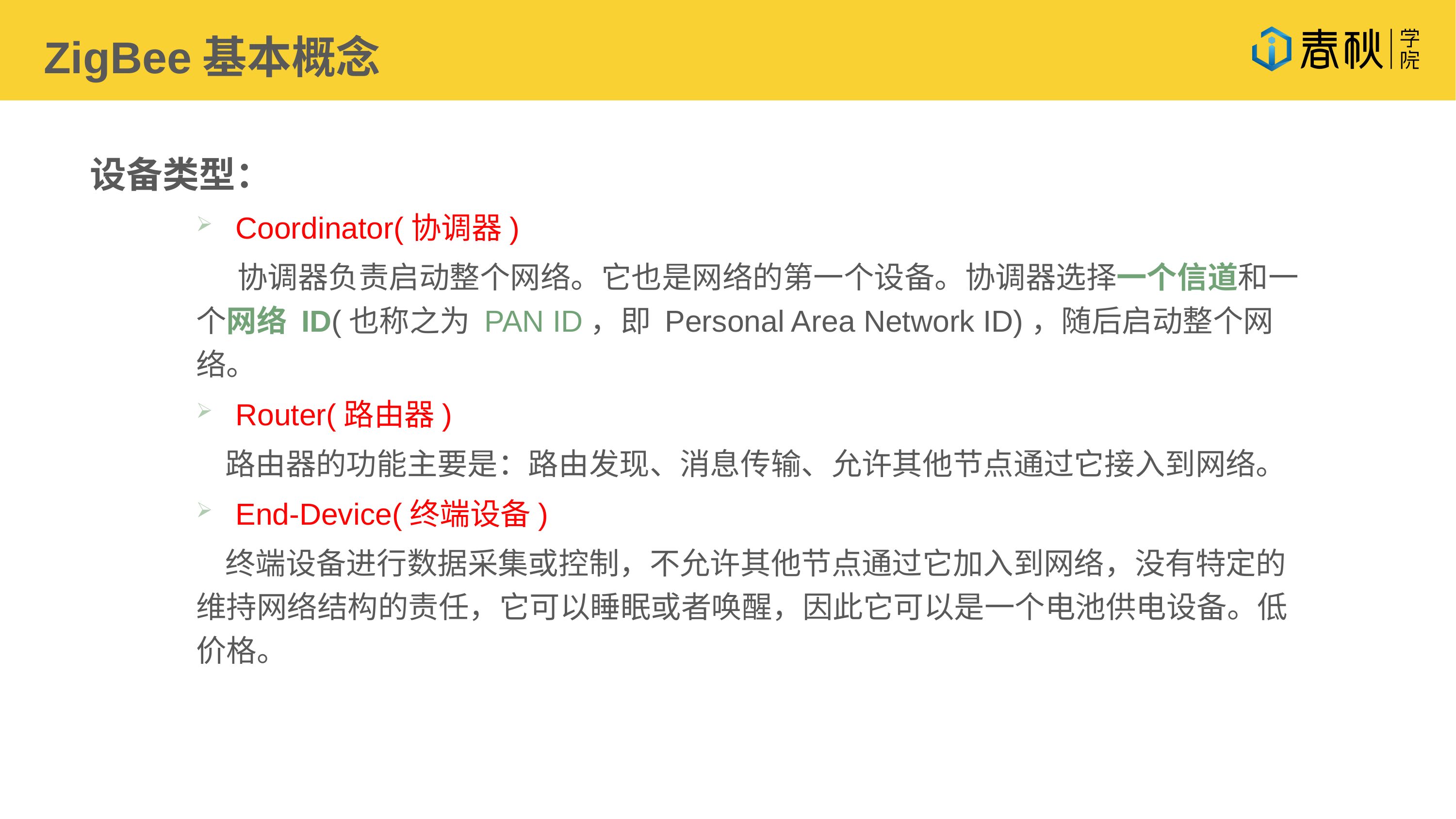

ZigBee基本概念
设备类型：
Coordinator(协调器)
     协调器负责启动整个网络。它也是网络的第一个设备。协调器选择一个信道和一个网络 ID(也称之为 PAN ID，即 Personal Area Network ID)，随后启动整个网络。
Router(路由器)
         路由器的功能主要是：路由发现、消息传输、允许其他节点通过它接入到网络。
End-Device(终端设备)
         终端设备进行数据采集或控制，不允许其他节点通过它加入到网络，没有特定的维持网络结构的责任，它可以睡眠或者唤醒，因此它可以是一个电池供电设备。低价格。